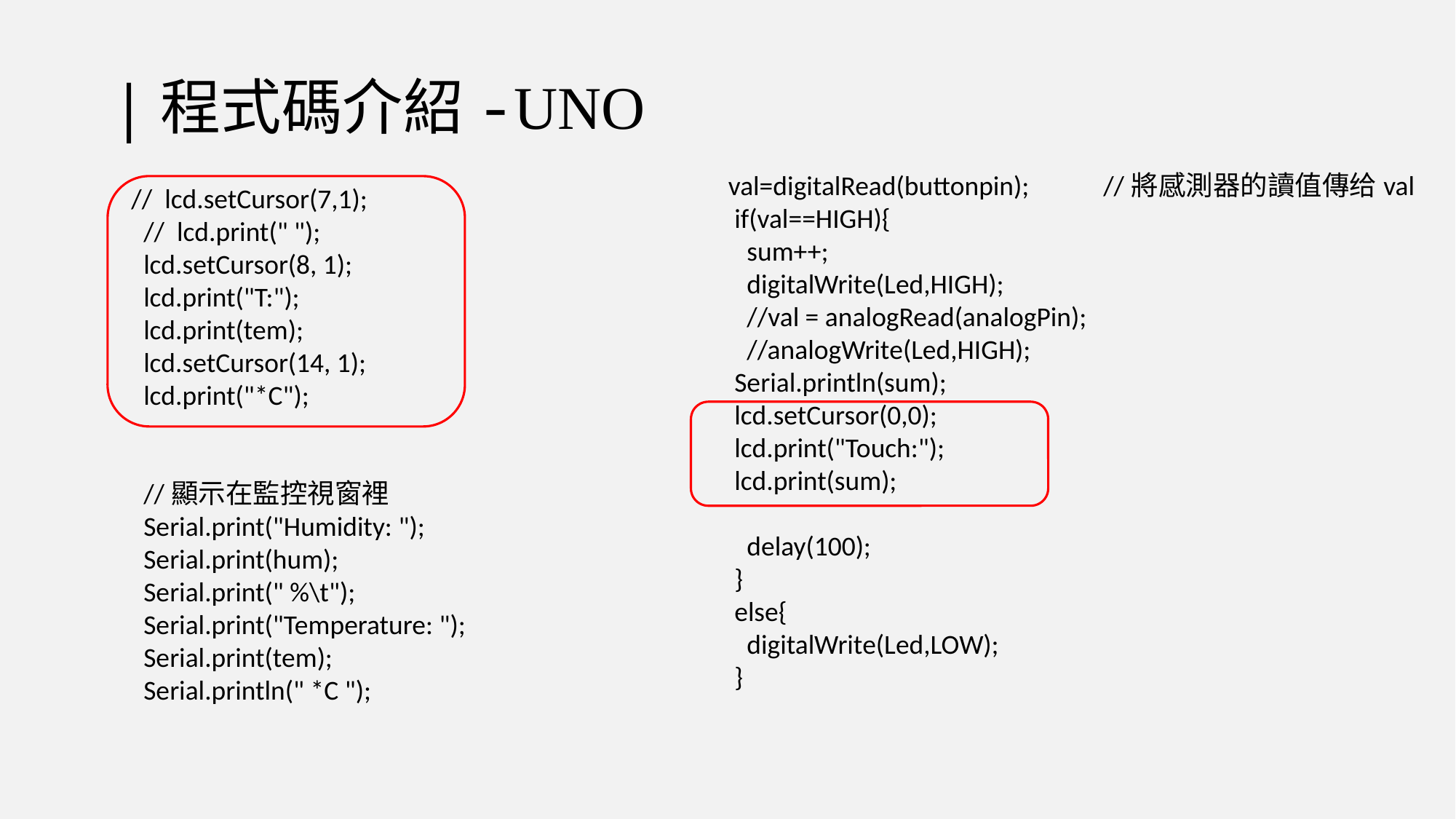

# |程式碼介紹-UNO
 val=digitalRead(buttonpin);            //將感測器的讀值傳给val
  if(val==HIGH){
    sum++;
    digitalWrite(Led,HIGH);
    //val = analogRead(analogPin);
    //analogWrite(Led,HIGH);
  Serial.println(sum);
  lcd.setCursor(0,0);
  lcd.print("Touch:");
  lcd.print(sum);

    delay(100);
  }
  else{
    digitalWrite(Led,LOW);
  }

//  lcd.setCursor(7,1);
  //  lcd.print(" ");
  lcd.setCursor(8, 1);
  lcd.print("T:");
  lcd.print(tem);
  lcd.setCursor(14, 1);
  lcd.print("*C");

  //顯示在監控視窗裡
  Serial.print("Humidity: ");
  Serial.print(hum);
  Serial.print(" %\t");
  Serial.print("Temperature: ");
  Serial.print(tem);
  Serial.println(" *C ");